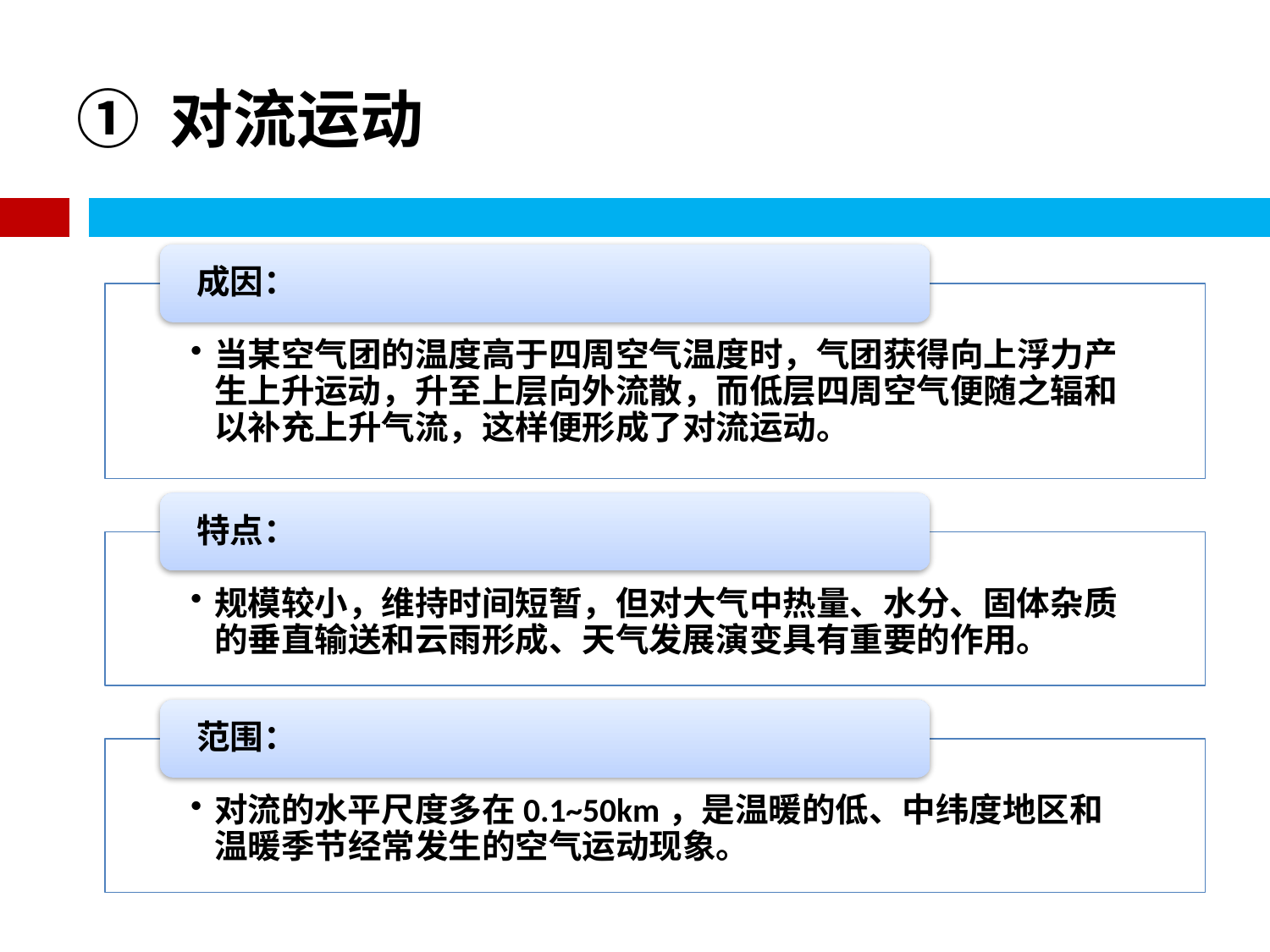

# ① 对流运动
当某空气团的温度高于四周空气温度时，气团获得向上浮力产生上升运动，升至上层向外流散，而低层四周空气便随之辐和以补充上升气流，这样便形成了对流运动。
成因：
规模较小，维持时间短暂，但对大气中热量、水分、固体杂质的垂直输送和云雨形成、天气发展演变具有重要的作用。
特点：
对流的水平尺度多在0.1~50km，是温暖的低、中纬度地区和温暖季节经常发生的空气运动现象。
范围：